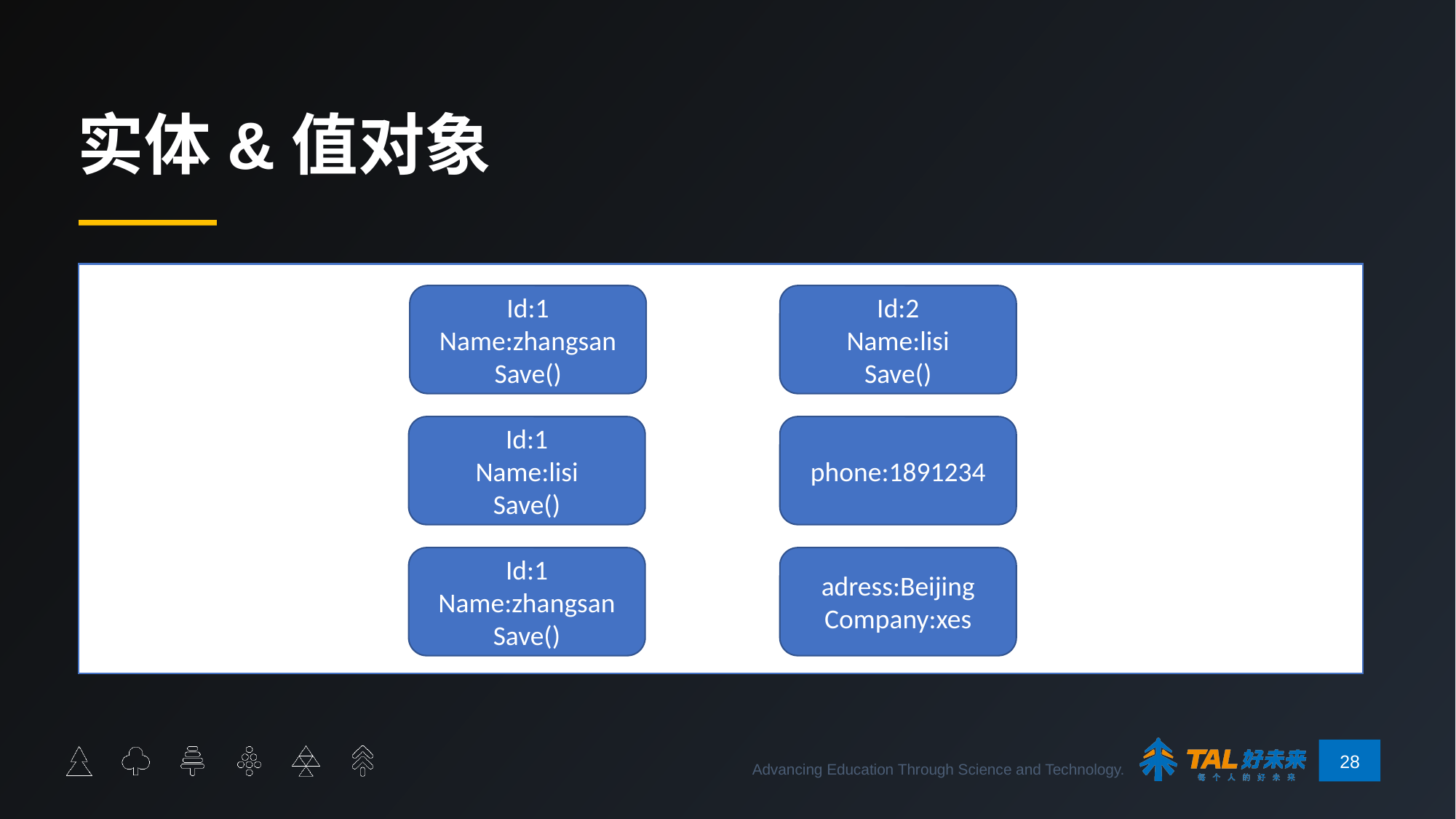

# 实体&值对象

实体具有唯一标识，值对像没有
有两个实体，如果唯一标识不一样，即使其他的属性都一样，也认为是两个不同实体
如果两个对象所有的属性的值都相同，我们认为它们是同一个对象
实体是一个持续抽象的生命，可以变化不同的状态和情形，但总有相同的标识
不应该给实体定义太多属性或行为，应该寻找关联，发现其他一些实体或值对象，将属性或行为转移动其他关联的实体或值对象上
值对象所有属性都是只读的，所以可以被安全共享。一般有复制和共享两种做法
值对象要尽量简单，不要引用很多其他对象

Id:1
Name:zhangsan
Save()
Id:2
Name:lisi
Save()
Id:1
Name:lisi
Save()
phone:1891234
Id:1
Name:zhangsan
Save()
adress:Beijing
Company:xes
28